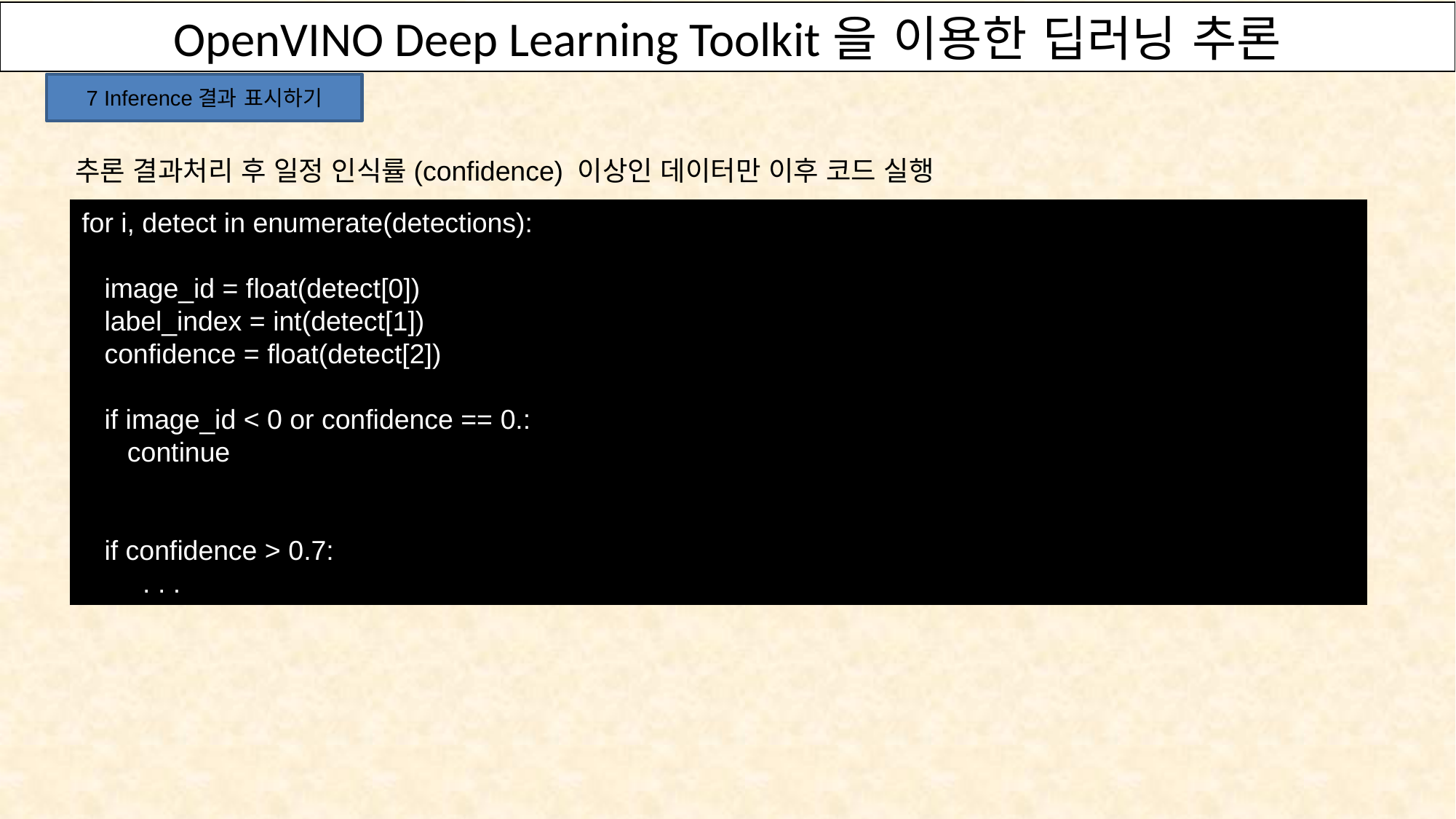

OpenVINO Deep Learning Toolkit을 이용한 딥러닝 추론
7 Inference결과 표시하기
추론 결과처리 후 일정 인식률(confidence) 이상인 데이터만 이후 코드 실행
for i, detect in enumerate(detections):
   image_id = float(detect[0])
   label_index = int(detect[1])
   confidence = float(detect[2])
   if image_id < 0 or confidence == 0.:
      continue
   if confidence > 0.7:
        . . .